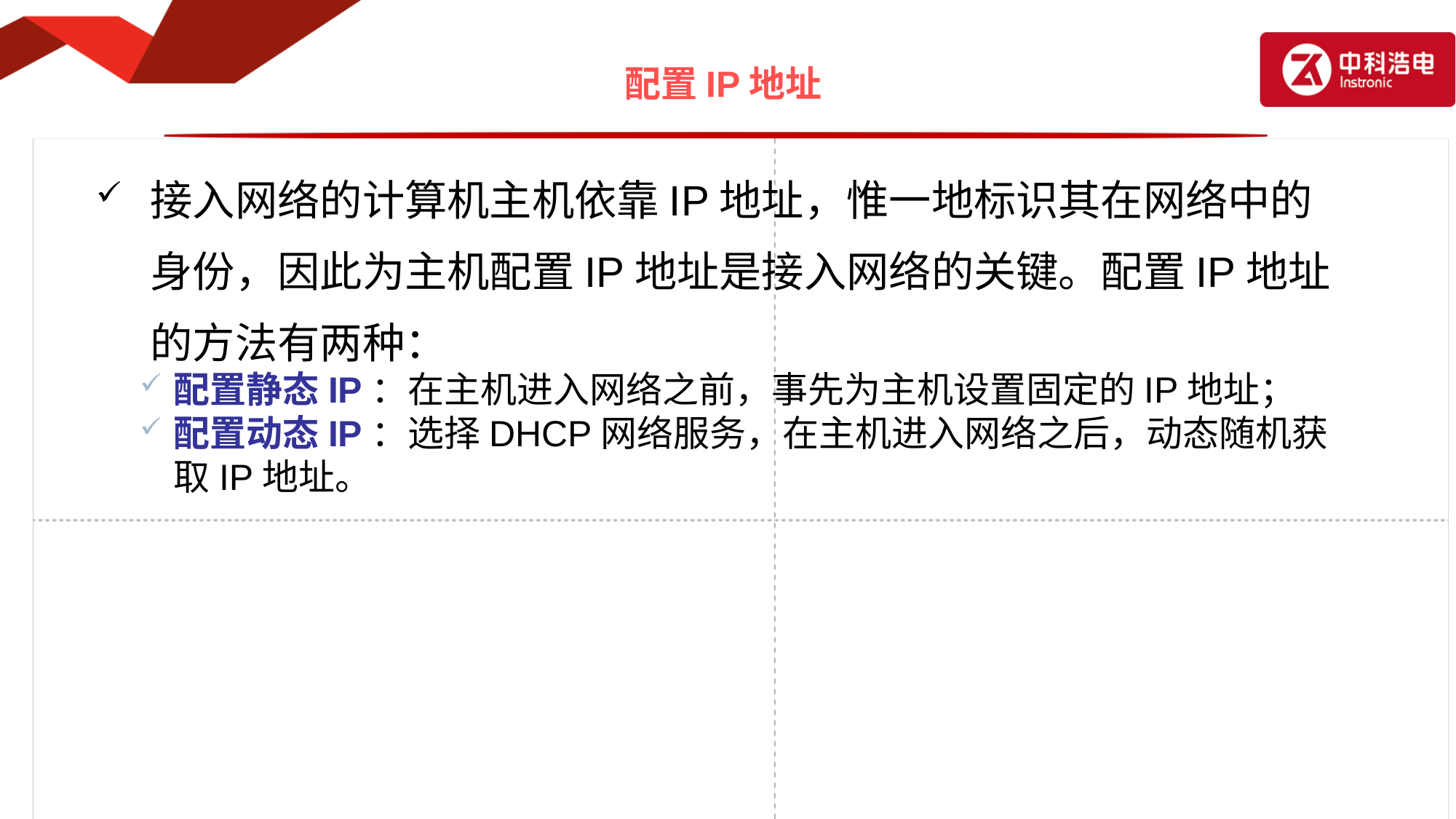

# 配置IP地址
接入网络的计算机主机依靠IP地址，惟一地标识其在网络中的身份，因此为主机配置IP地址是接入网络的关键。配置IP地址的方法有两种：
配置静态IP：在主机进入网络之前，事先为主机设置固定的IP地址；
配置动态IP：选择DHCP网络服务，在主机进入网络之后，动态随机获取IP地址。